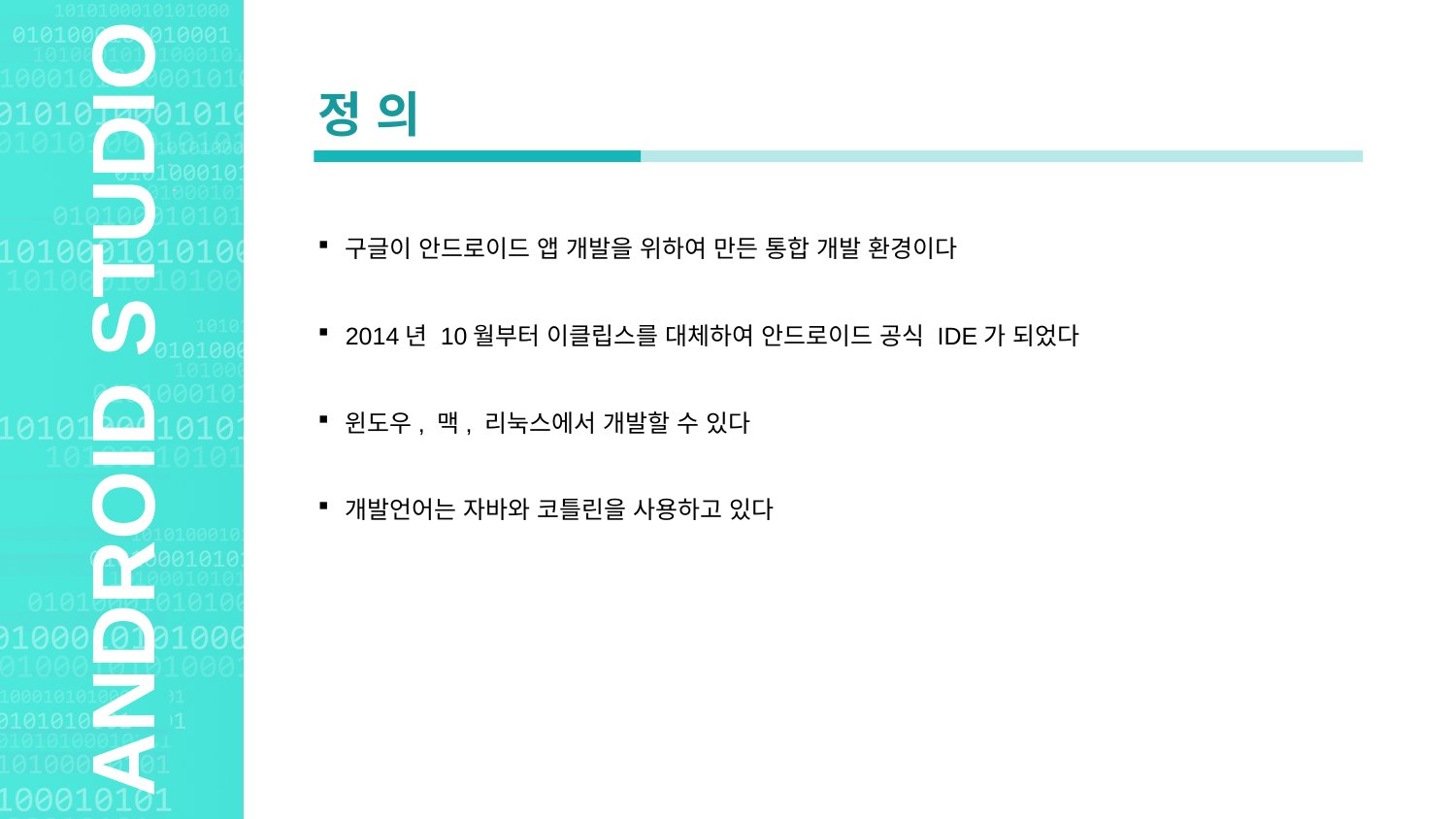

Agenda Style
정 의

구글이 안드로이드 앱 개발을 위하여 만든 통합 개발 환경이다

2014년 10월부터 이클립스를 대체하여 안드로이드 공식 IDE가 되었다

윈도우, 맥, 리눅스에서 개발할 수 있다

개발언어는 자바와 코틀린을 사용하고 있다

ANDROID STUDIO